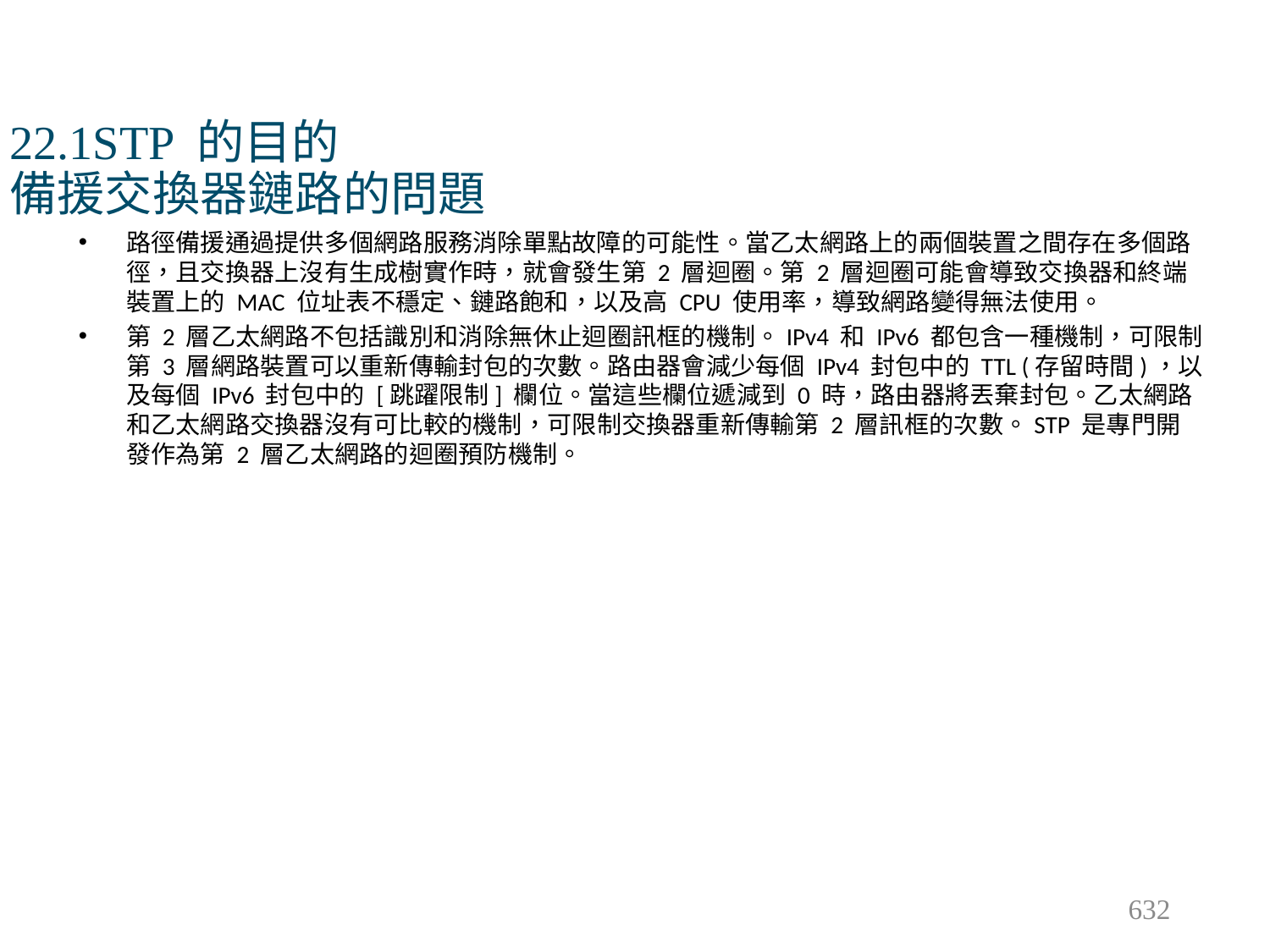

# 22.1STP 的目的 備援交換器鏈路的問題
路徑備援通過提供多個網路服務消除單點故障的可能性。當乙太網路上的兩個裝置之間存在多個路徑，且交換器上沒有生成樹實作時，就會發生第 2 層迴圈。第 2 層迴圈可能會導致交換器和終端裝置上的 MAC 位址表不穩定、鏈路飽和，以及高 CPU 使用率，導致網路變得無法使用。
第 2 層乙太網路不包括識別和消除無休止迴圈訊框的機制。IPv4 和 IPv6 都包含一種機制，可限制第 3 層網路裝置可以重新傳輸封包的次數。路由器會減少每個 IPv4 封包中的 TTL (存留時間)，以及每個 IPv6 封包中的 [跳躍限制] 欄位。當這些欄位遞減到 0 時，路由器將丟棄封包。乙太網路和乙太網路交換器沒有可比較的機制，可限制交換器重新傳輸第 2 層訊框的次數。STP 是專門開發作為第 2 層乙太網路的迴圈預防機制。

632